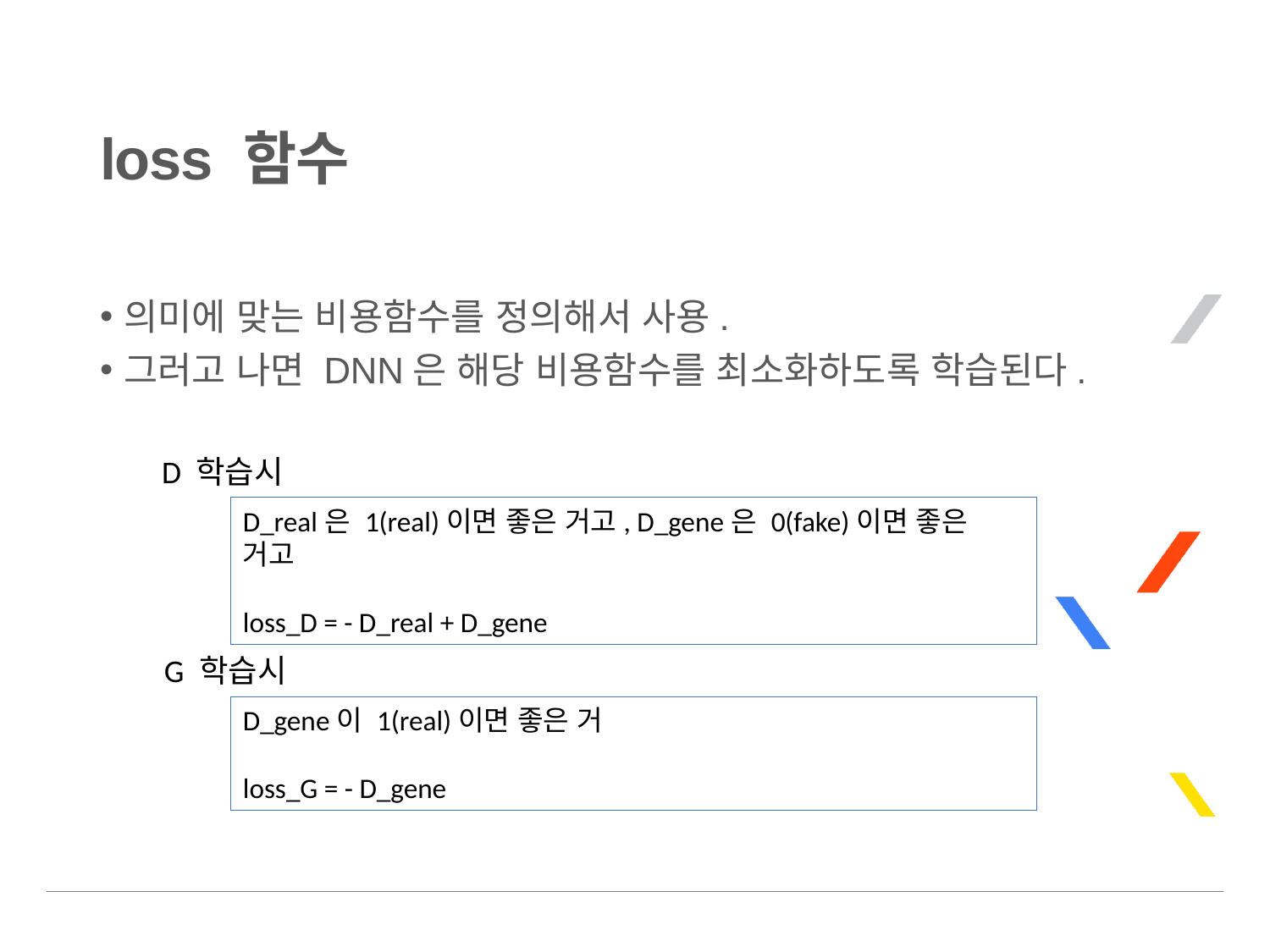

# loss 함수
의미에 맞는 비용함수를 정의해서 사용.
그러고 나면 DNN은 해당 비용함수를 최소화하도록 학습된다.
D 학습시
D_real은 1(real)이면 좋은 거고, D_gene은 0(fake)이면 좋은 거고

loss_D = - D_real + D_gene
G 학습시
D_gene이 1(real)이면 좋은 거

loss_G = - D_gene